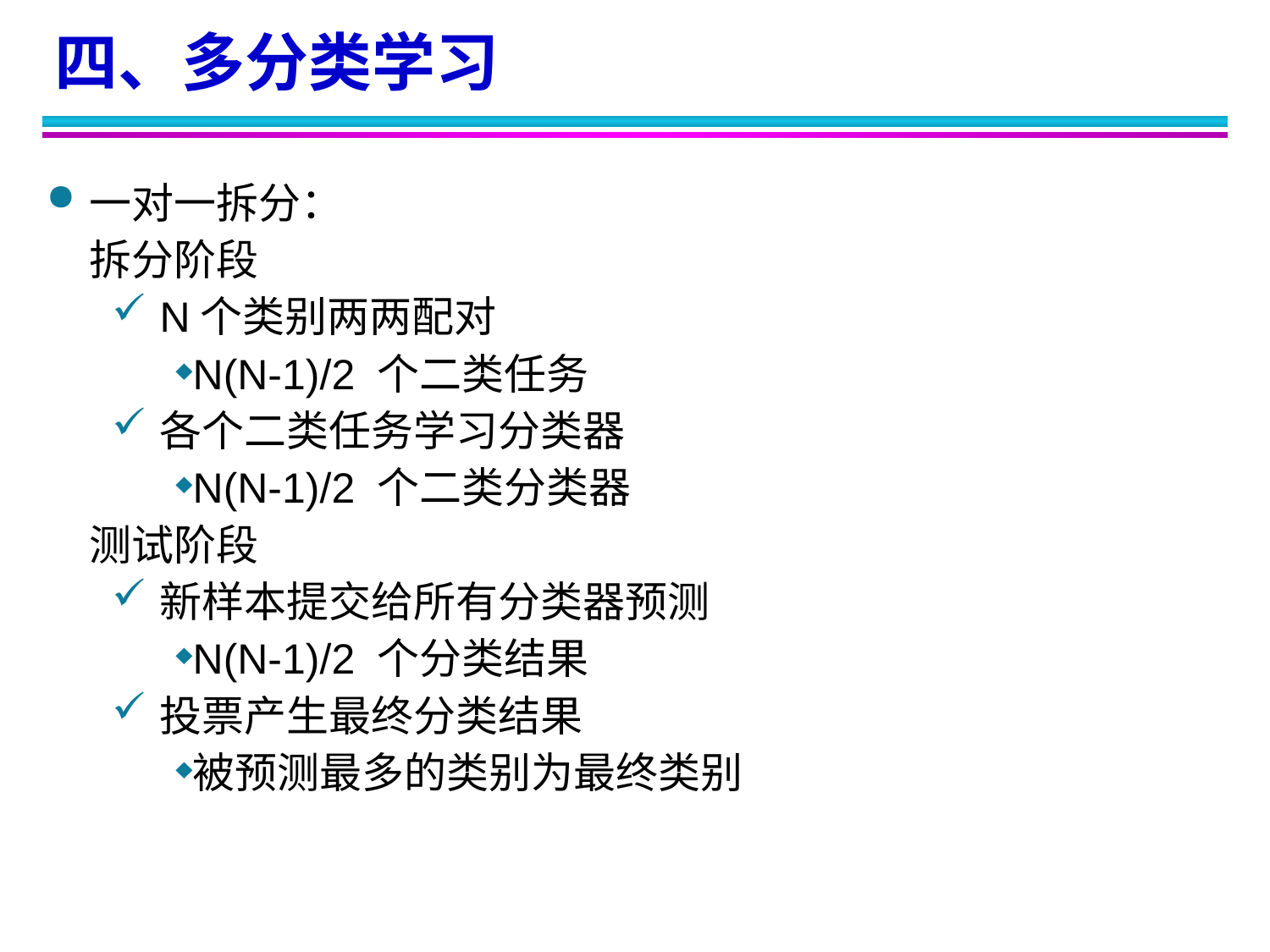

四、多分类学习
一对一拆分：
	拆分阶段
N个类别两两配对
N(N-1)/2 个二类任务
各个二类任务学习分类器
N(N-1)/2 个二类分类器
	测试阶段
新样本提交给所有分类器预测
N(N-1)/2 个分类结果
投票产生最终分类结果
被预测最多的类别为最终类别